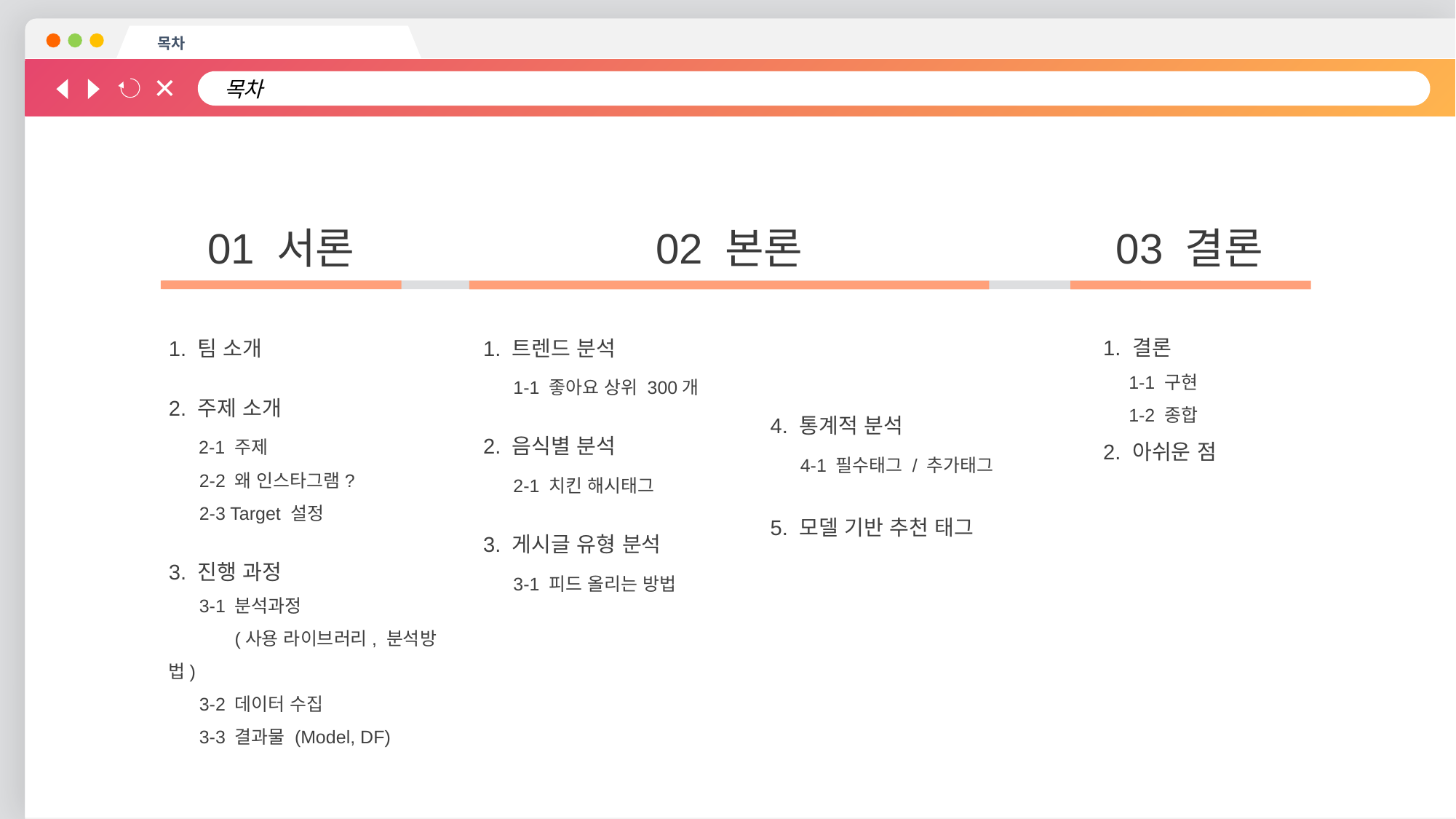

목차

목차

02 본론
03 결론
01 서론

1. 결론
     1-1 구현
     1-2 종합
2. 아쉬운 점
1. 팀 소개

2. 주제 소개
     2-1 주제
      2-2 왜 인스타그램?
      2-3 Target 설정

3. 진행 과정
      3-1 분석과정
             (사용 라이브러리, 분석방법)
      3-2 데이터 수집
      3-3 결과물 (Model, DF)
1. 트렌드 분석
     1-1 좋아요 상위 300개

2. 음식별 분석
     2-1 치킨 해시태그

3. 게시글 유형 분석
     3-1 피드 올리는 방법
4. 통계적 분석
     4-1 필수태그 / 추가태그

5. 모델 기반 추천 태그